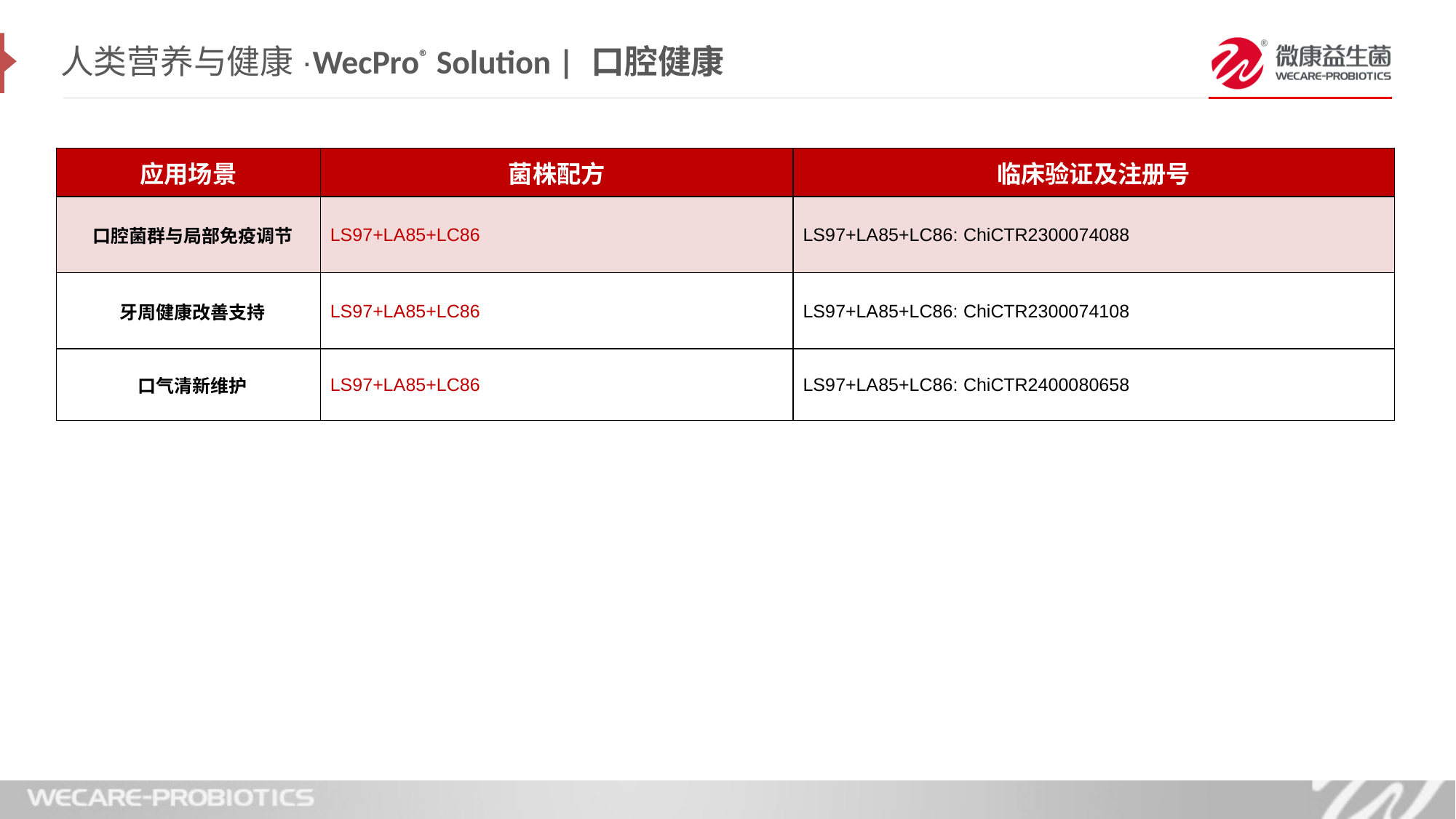

人类营养与健康·WecPro® Solution | 口腔健康

| 应用场景 | 菌株配方 | 临床验证及注册号 |
| --- | --- | --- |
| 口腔菌群与局部免疫调节 | LS97+LA85+LC86 | LS97+LA85+LC86: ChiCTR2300074088 |
| 牙周健康改善支持 | LS97+LA85+LC86 | LS97+LA85+LC86: ChiCTR2300074108 |
| 口气清新维护 | LS97+LA85+LC86 | LS97+LA85+LC86: ChiCTR2400080658 |